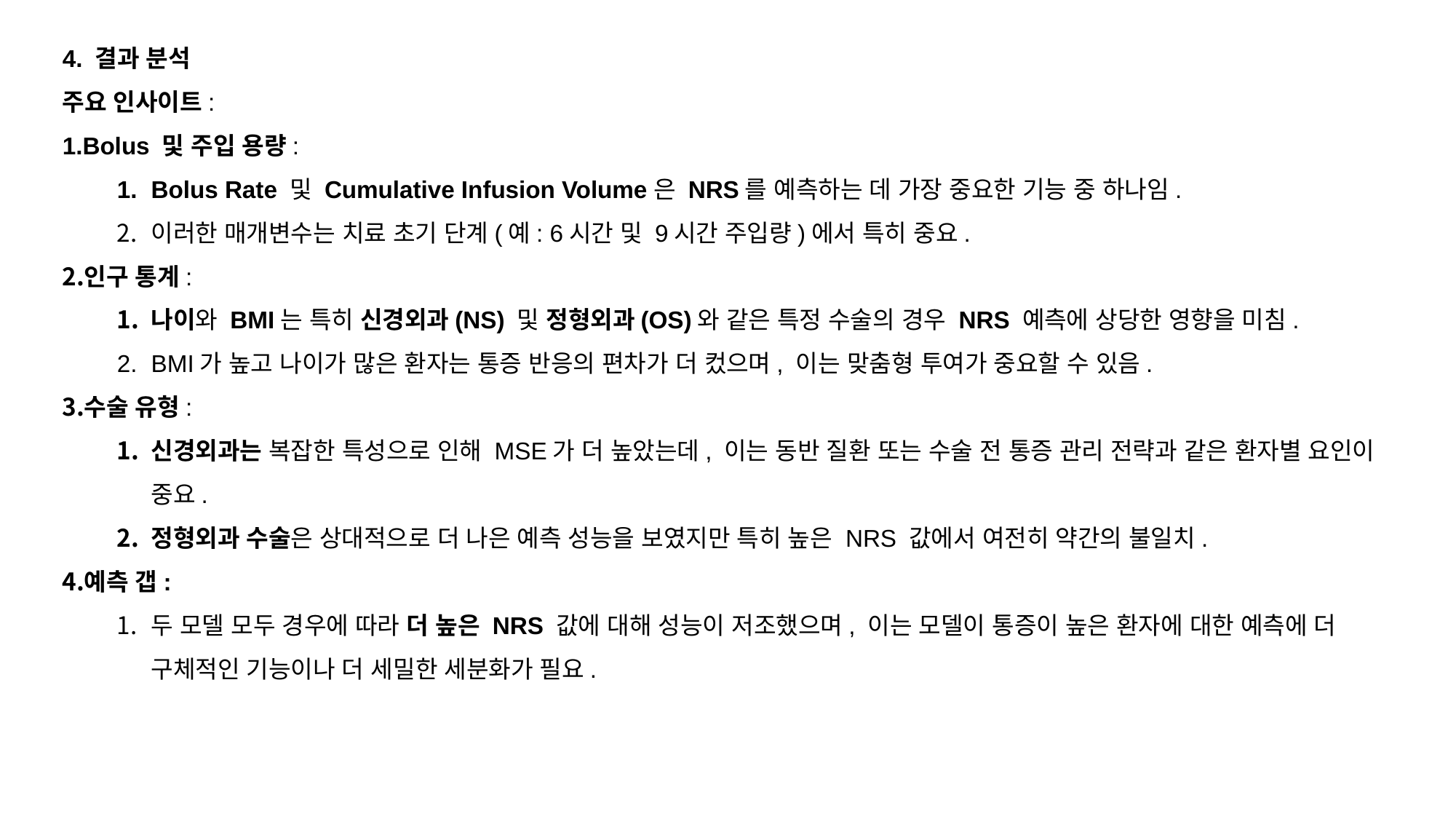

4. 결과 분석
주요 인사이트:
Bolus 및 주입 용량:
Bolus Rate 및 Cumulative Infusion Volume은 NRS를 예측하는 데 가장 중요한 기능 중 하나임.
이러한 매개변수는 치료 초기 단계(예: 6시간 및 9시간 주입량)에서 특히 중요.
인구 통계:
나이와 BMI는 특히 신경외과(NS) 및 정형외과(OS)와 같은 특정 수술의 경우 NRS 예측에 상당한 영향을 미침.
BMI가 높고 나이가 많은 환자는 통증 반응의 편차가 더 컸으며, 이는 맞춤형 투여가 중요할 수 있음.
수술 유형:
신경외과는 복잡한 특성으로 인해 MSE가 더 높았는데, 이는 동반 질환 또는 수술 전 통증 관리 전략과 같은 환자별 요인이 중요.
정형외과 수술은 상대적으로 더 나은 예측 성능을 보였지만 특히 높은 NRS 값에서 여전히 약간의 불일치.
예측 갭:
두 모델 모두 경우에 따라 더 높은 NRS 값에 대해 성능이 저조했으며, 이는 모델이 통증이 높은 환자에 대한 예측에 더 구체적인 기능이나 더 세밀한 세분화가 필요.